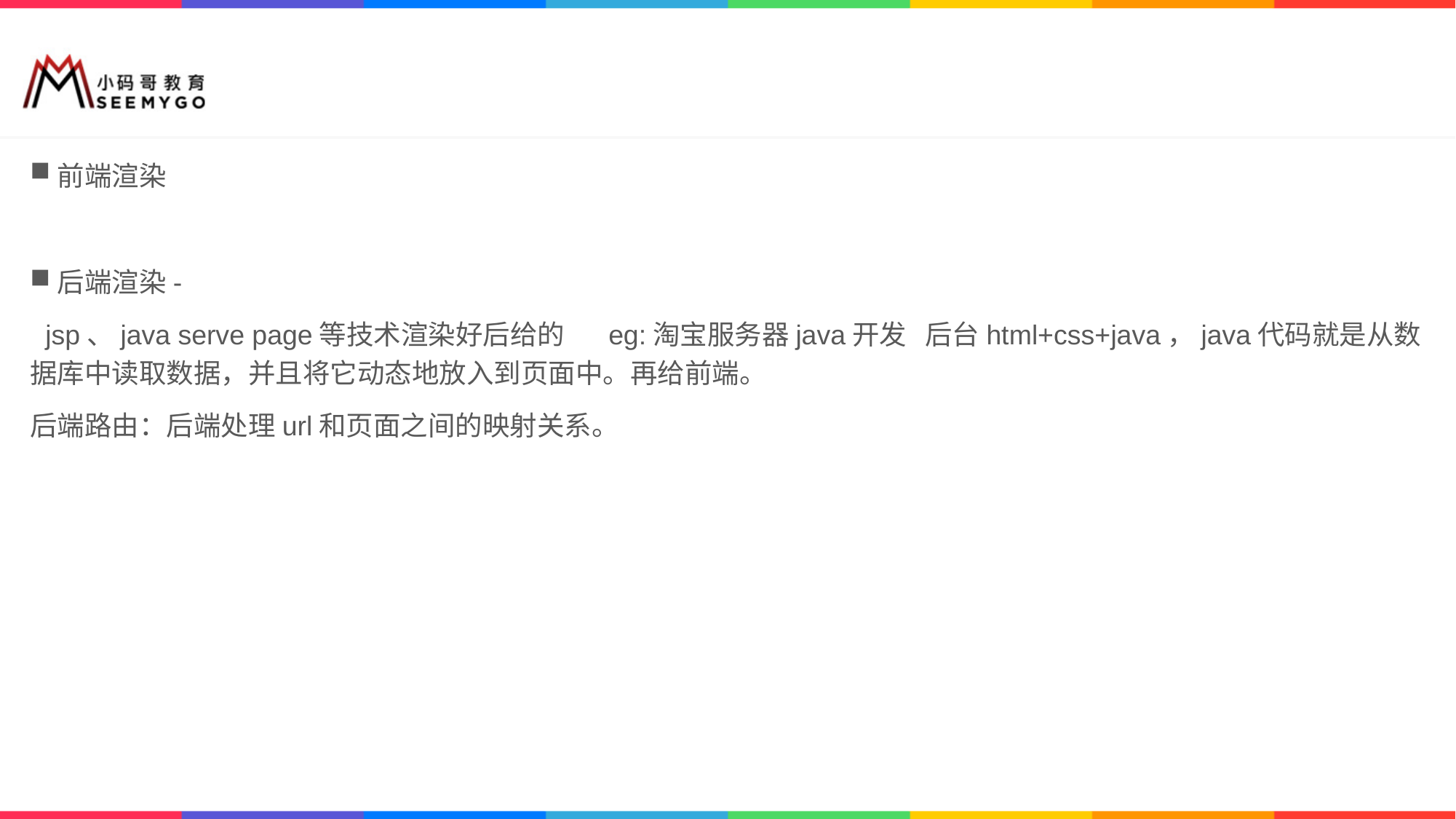

#
前端渲染

后端渲染-
  jsp、java serve page等技术渲染好后给的      eg:淘宝服务器java开发   后台html+css+java，java代码就是从数据库中读取数据，并且将它动态地放入到页面中。再给前端。
后端路由：后端处理url和页面之间的映射关系。